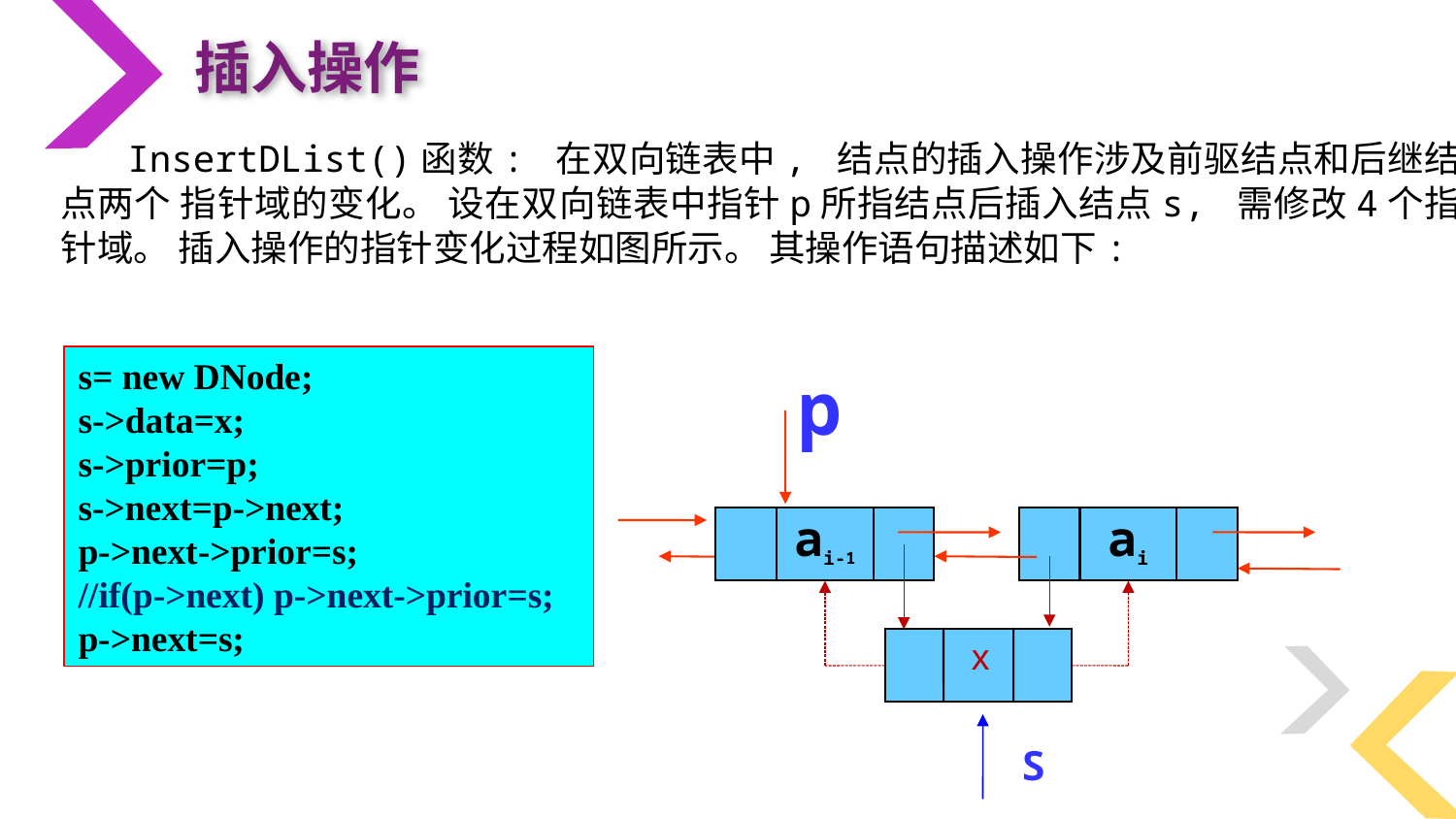

插入操作
   InsertDList()函数: 在双向链表中, 结点的插入操作涉及前驱结点和后继结点两个 指针域的变化。 设在双向链表中指针p所指结点后插入结点s, 需修改4个指针域。 插入操作的指针变化过程如图所示。 其操作语句描述如下:
s= new DNode;
s->data=x;
s->prior=p;
s->next=p->next;
p->next->prior=s;
//if(p->next) p->next->prior=s;
p->next=s;
p

ai-1

ai

S
x